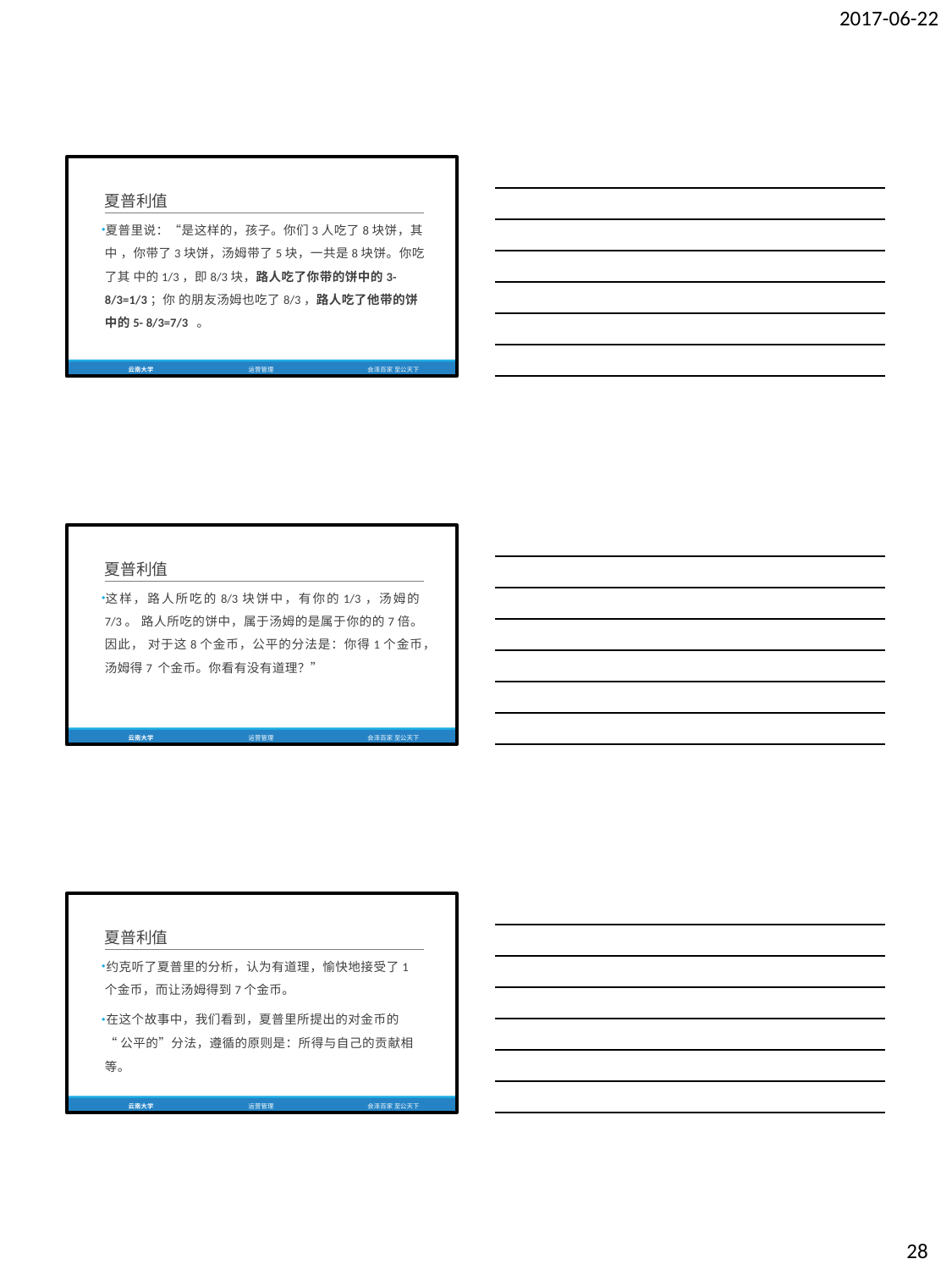

2017-06-22

夏普利值
夏普里说：“是这样的，孩子。你们3人吃了8块饼，其中 ，你带了3块饼，汤姆带了5块，一共是8块饼。你吃了其 中的1/3，即8/3块，路人吃了你带的饼中的3-8/3=1/3；你 的朋友汤姆也吃了8/3，路人吃了他带的饼中的5- 8/3=7/3  。

云南大学
运营管理
会泽百家 至公天下

夏普利值
这样，路人所吃的8/3块饼中，有你的1/3，汤姆的7/3。 路人所吃的饼中，属于汤姆的是属于你的的7倍。因此， 对于这8个金币，公平的分法是：你得1个金币，汤姆得7 个金币。你看有没有道理？”

云南大学
运营管理
会泽百家 至公天下

夏普利值
约克听了夏普里的分析，认为有道理，愉快地接受了1
个金币，而让汤姆得到7个金币。

在这个故事中，我们看到，夏普里所提出的对金币的
“公平的”分法，遵循的原则是：所得与自己的贡献相 等。

云南大学
运营管理
会泽百家 至公天下

28